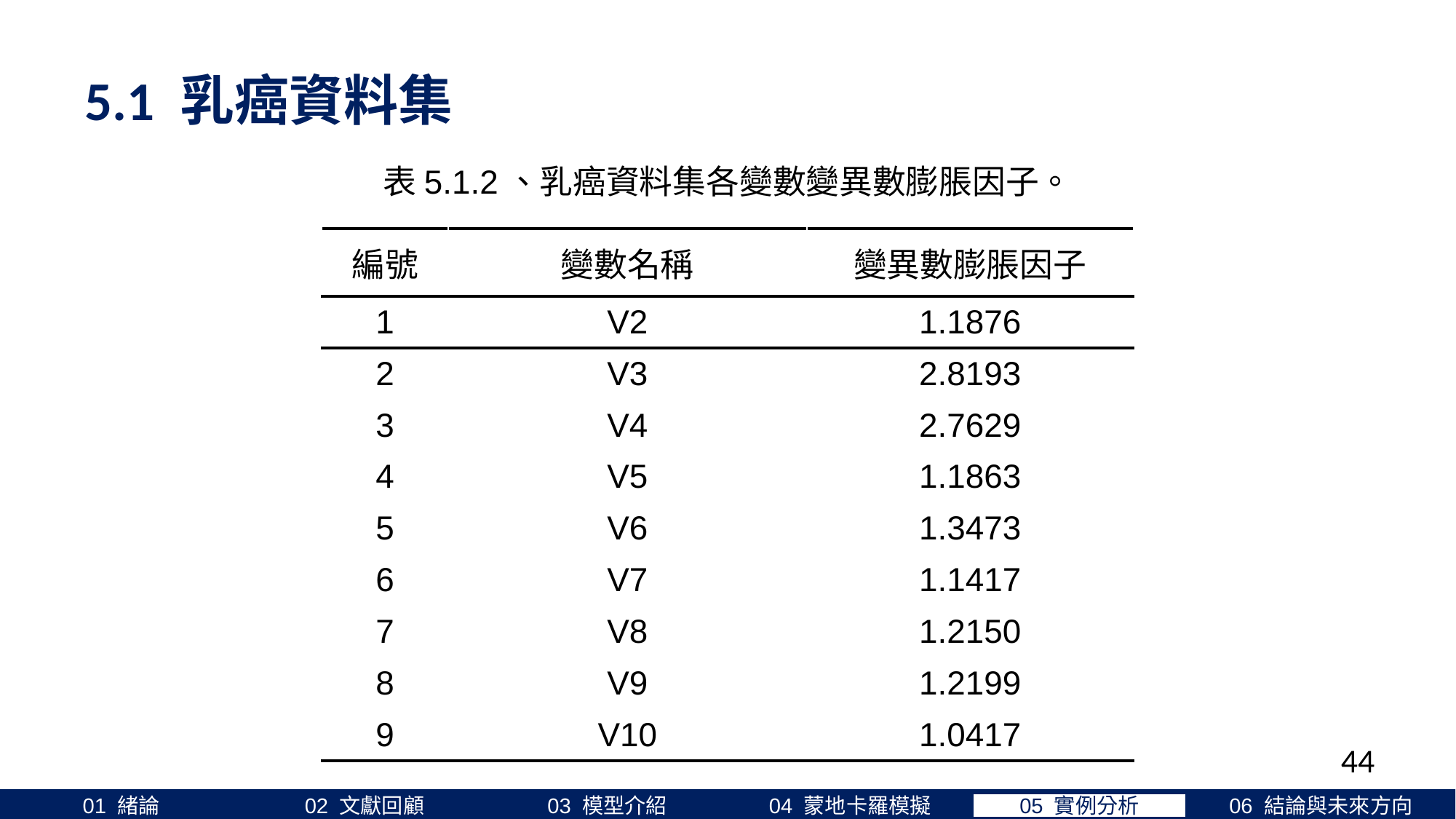

5.1 乳癌資料集

表5.1.2、乳癌資料集各變數變異數膨脹因子。
| 編號 | 變數名稱 | 變異數膨脹因子 |
| --- | --- | --- |
| 1 | V2 | 1.1876 |
| 2 | V3 | 2.8193 |
| 3 | V4 | 2.7629 |
| 4 | V5 | 1.1863 |
| 5 | V6 | 1.3473 |
| 6 | V7 | 1.1417 |
| 7 | V8 | 1.2150 |
| 8 | V9 | 1.2199 |
| 9 | V10 | 1.0417 |